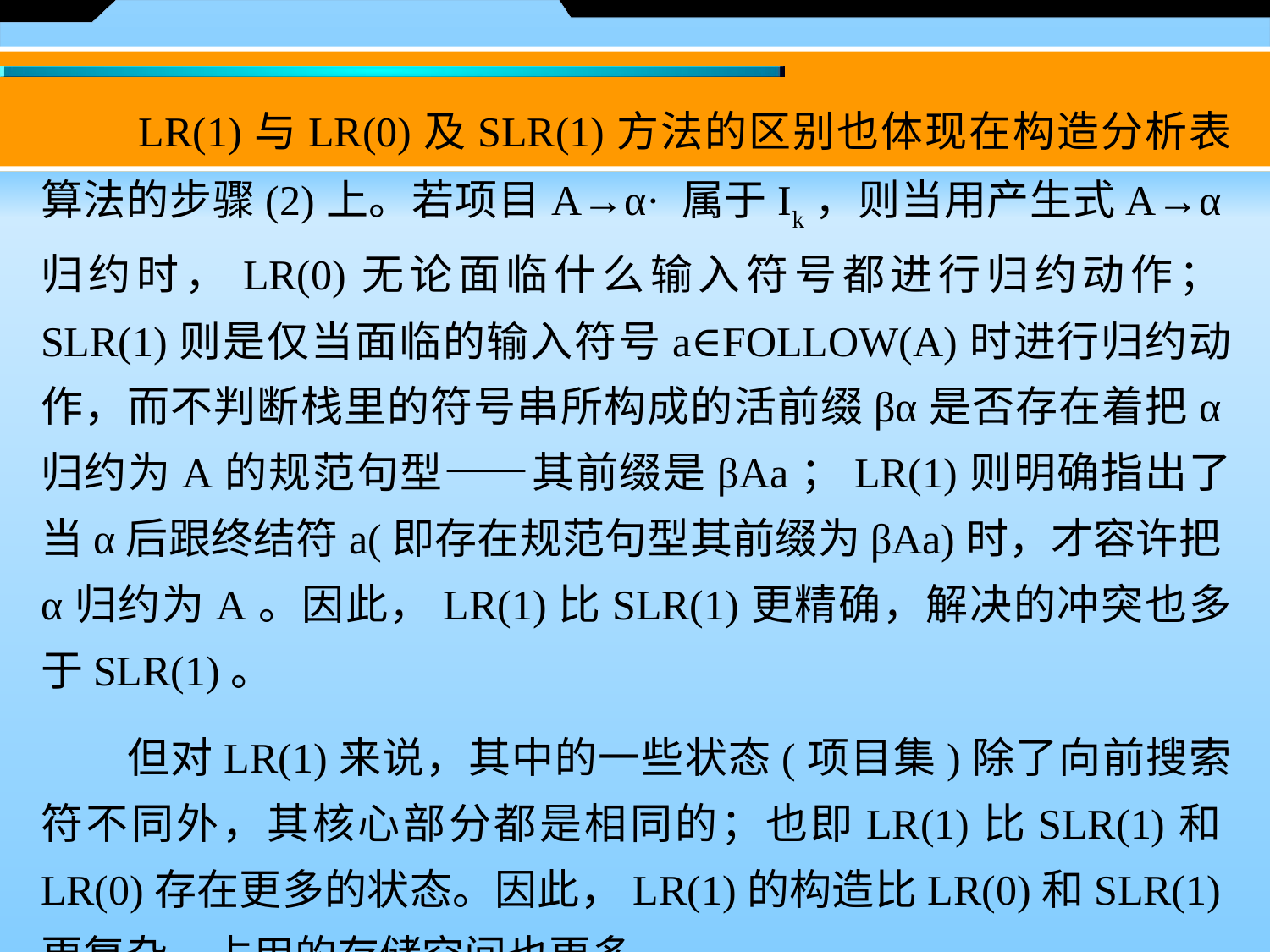

LR(1)与LR(0)及SLR(1)方法的区别也体现在构造分析表算法的步骤(2)上。若项目A→α· 属于Ik，则当用产生式A→α归约时，LR(0)无论面临什么输入符号都进行归约动作；SLR(1)则是仅当面临的输入符号a∈FOLLOW(A)时进行归约动作，而不判断栈里的符号串所构成的活前缀βα是否存在着把α归约为A的规范句型——其前缀是βAa；LR(1)则明确指出了当α后跟终结符a(即存在规范句型其前缀为βAa)时，才容许把α归约为A。因此，LR(1)比SLR(1)更精确，解决的冲突也多于SLR(1)。
　　但对LR(1)来说，其中的一些状态(项目集)除了向前搜索符不同外，其核心部分都是相同的；也即LR(1)比SLR(1)和LR(0)存在更多的状态。因此，LR(1)的构造比LR(0)和SLR(1)更复杂，占用的存储空间也更多。